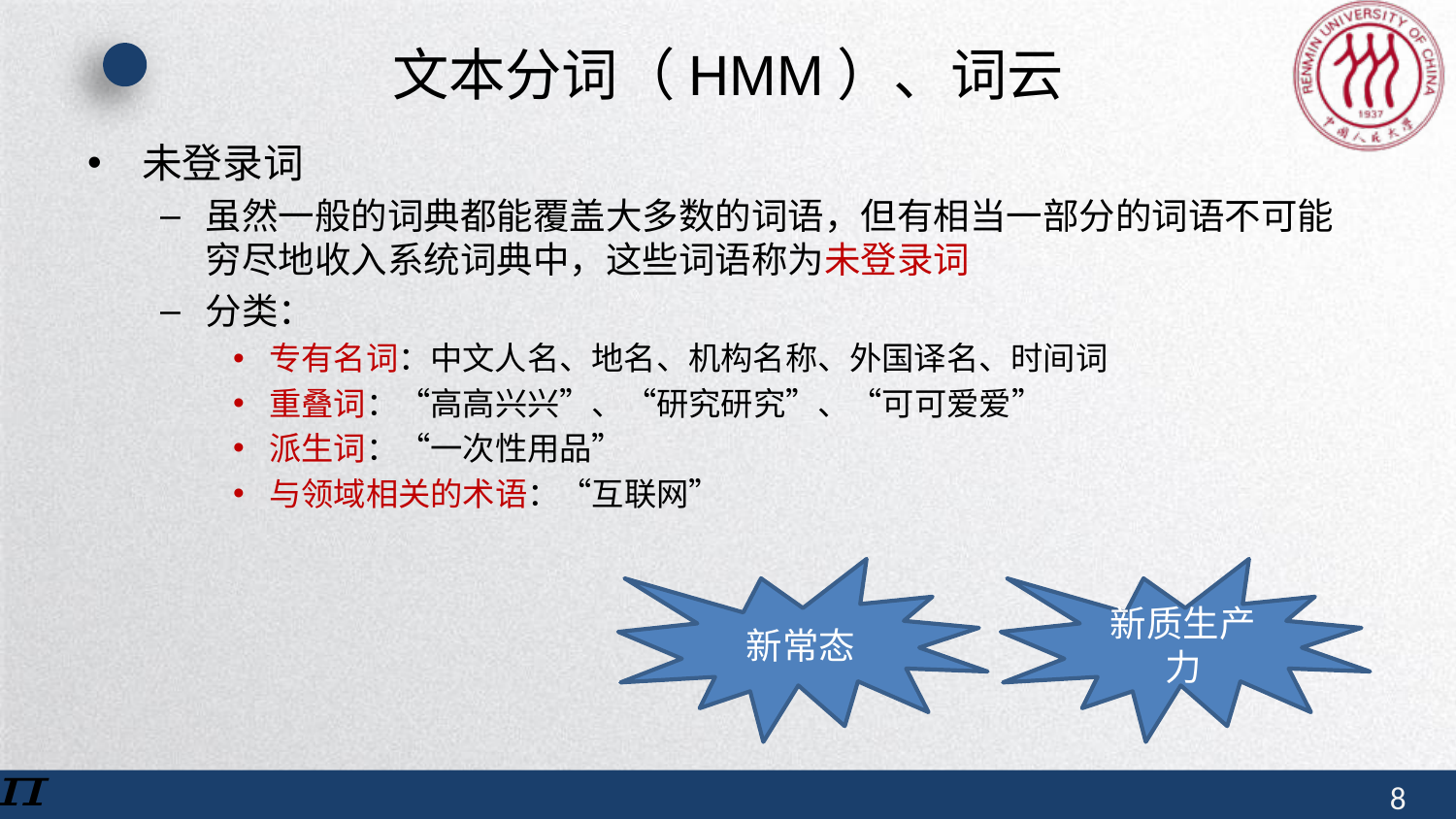

# 文本分词（HMM）、词云
未登录词
虽然一般的词典都能覆盖大多数的词语，但有相当一部分的词语不可能穷尽地收入系统词典中，这些词语称为未登录词
分类：
专有名词：中文人名、地名、机构名称、外国译名、时间词
重叠词：“高高兴兴”、“研究研究”、“可可爱爱”
派生词：“一次性用品”
与领域相关的术语：“互联网”

新质生产力
新常态